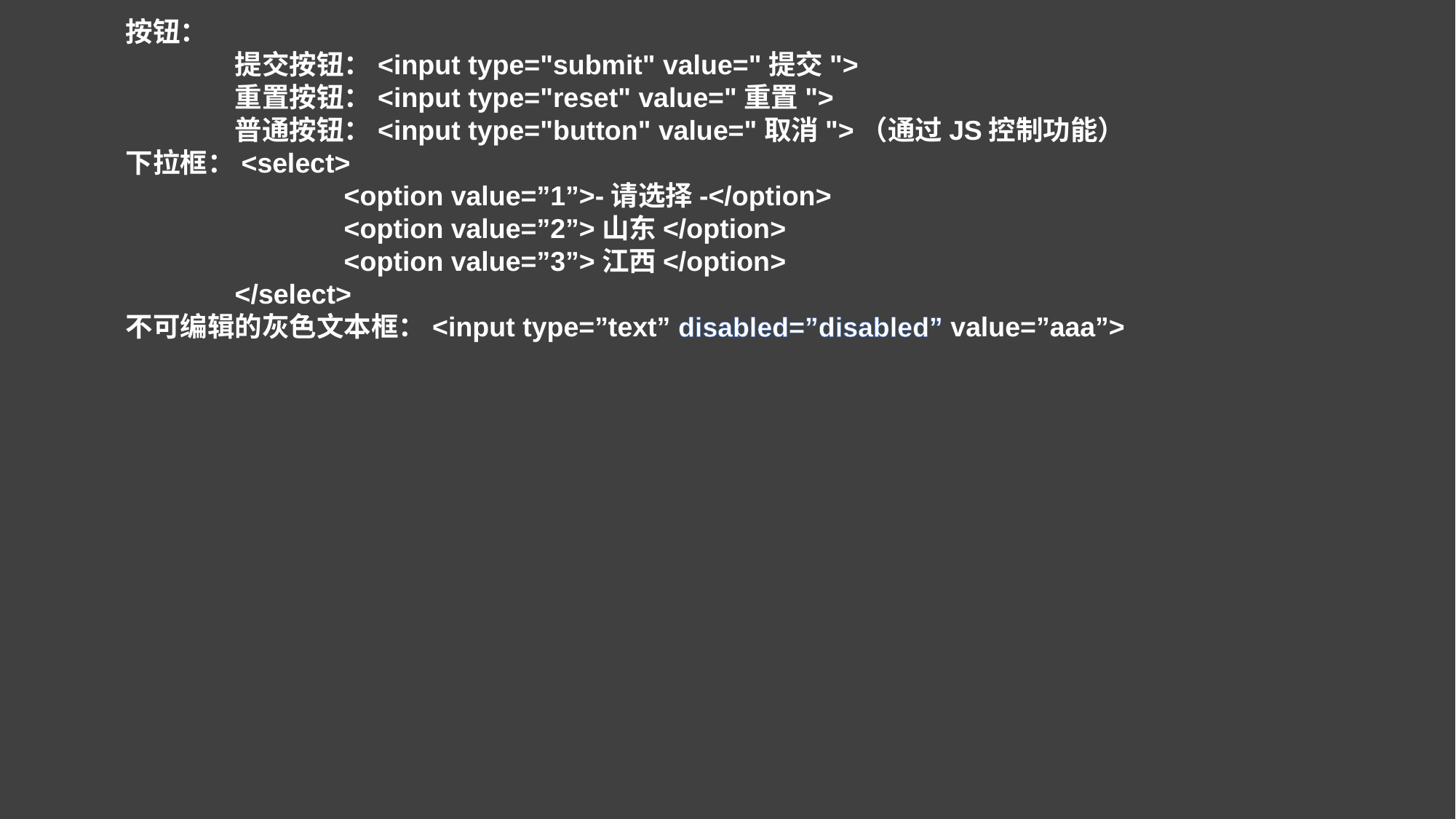

按钮：
		提交按钮：<input type="submit" value="提交">
		重置按钮：<input type="reset" value="重置">
		普通按钮：<input type="button" value="取消">（通过JS控制功能）
	下拉框：<select>
			<option value=”1”>-请选择-</option>
			<option value=”2”>山东</option>
			<option value=”3”>江西</option>
		</select>
	不可编辑的灰色文本框：<input type=”text” disabled=”disabled” value=”aaa”>